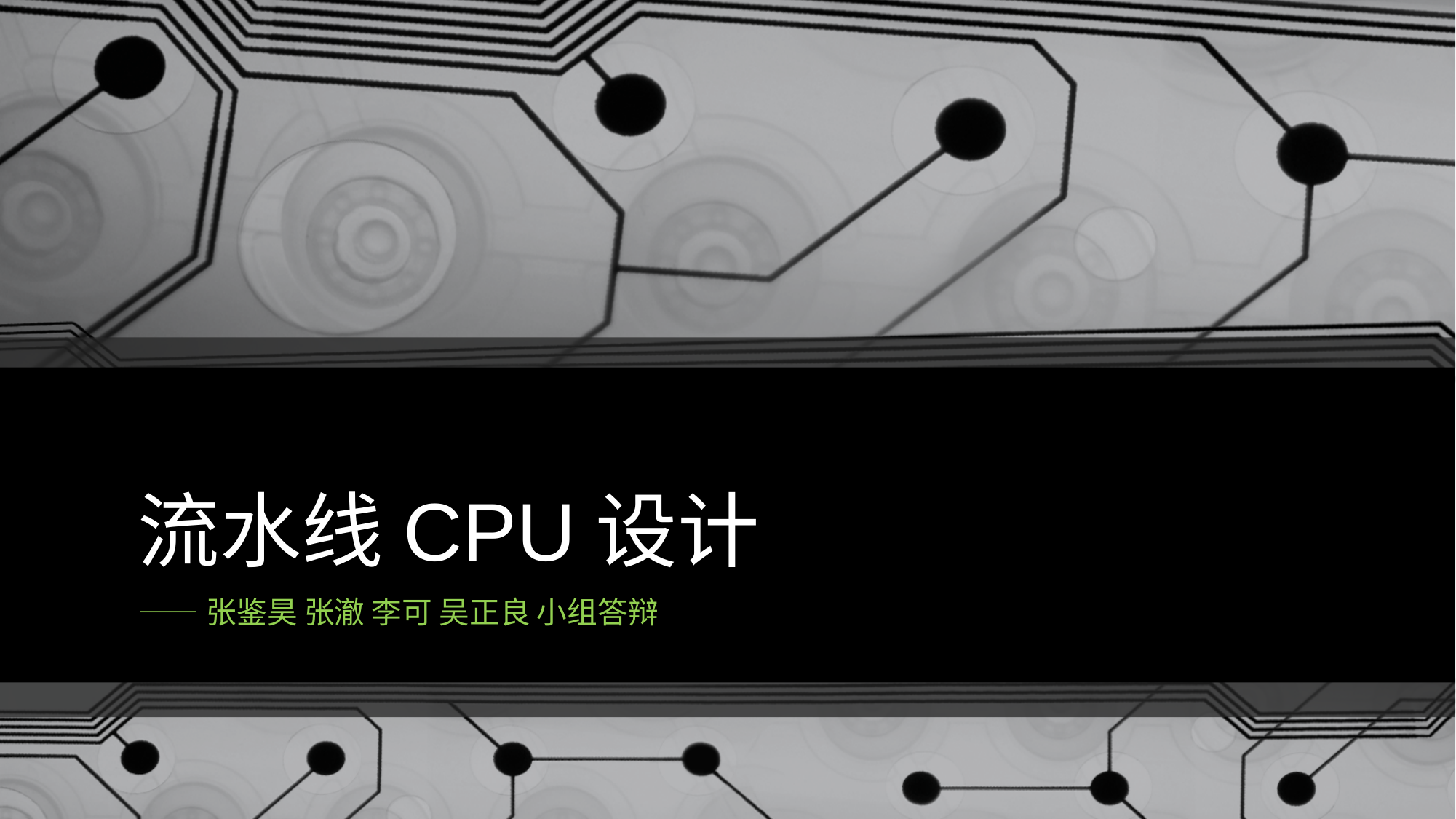

# 流水线CPU设计
——张鉴昊 张澈 李可 吴正良 小组答辩